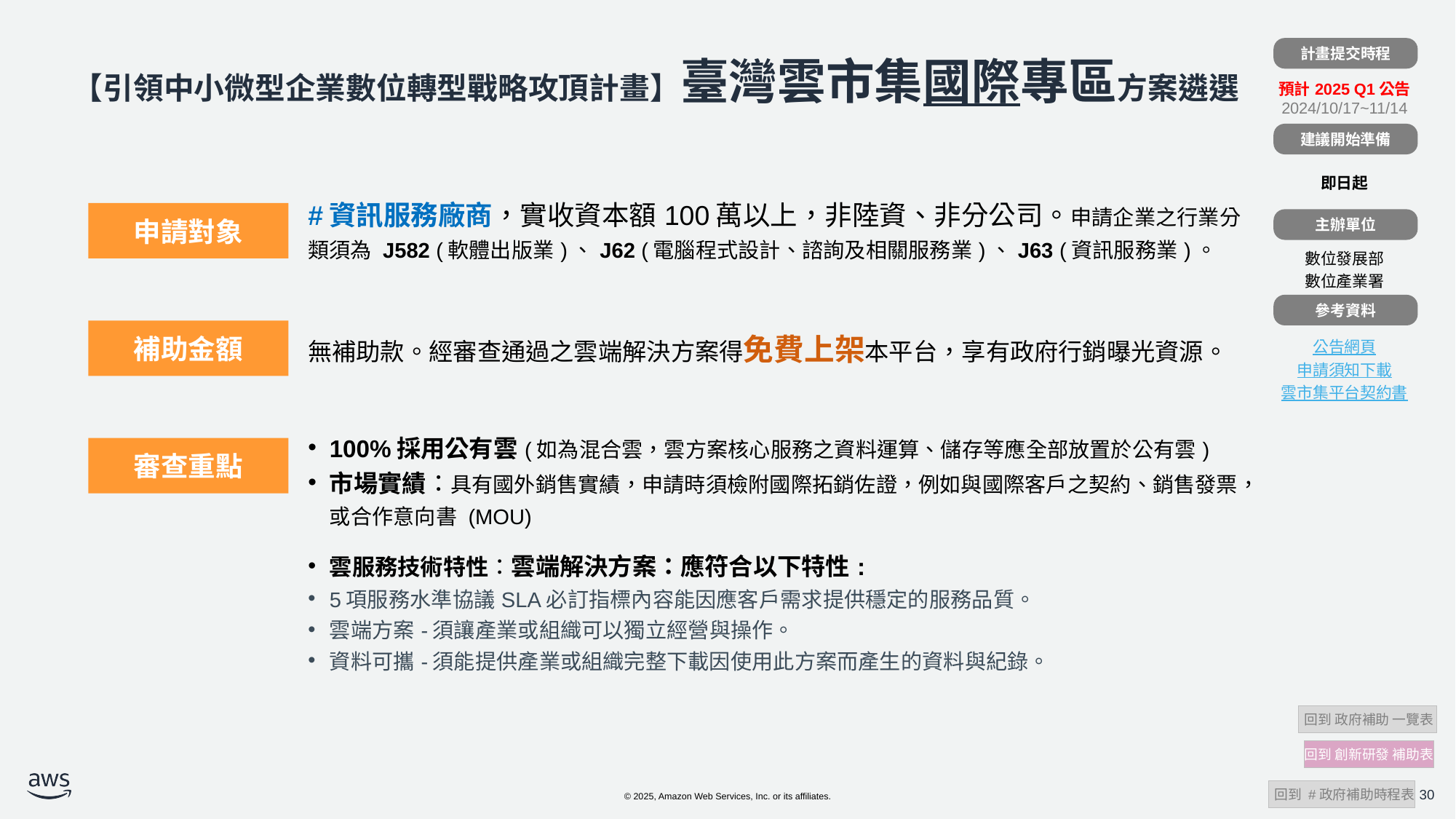

計畫提交時程
|  |
| --- |
| 預計2025 Q1公告 2024/10/17~11/14 |
|  |
| 即日起 |
|  |
| 數位發展部 數位產業署 |
|  |
| 公告網頁 申請須知下載 雲市集平台契約書 |
# 【引領中小微型企業數位轉型戰略攻頂計畫】臺灣雲市集國際專區方案遴選
建議開始準備
| 計畫補助對象 | #資訊服務廠商，實收資本額100萬以上，非陸資、非分公司。申請企業之行業分類須為 J582 (軟體出版業)、J62 (電腦程式設計、諮詢及相關服務業)、J63 (資訊服務業)。 |
| --- | --- |
| 計畫補助金額 | 無補助款。經審查通過之雲端解決方案得免費上架本平台，享有政府行銷曝光資源。 |
|  | 100%採用公有雲(如為混合雲，雲方案核心服務之資料運算、儲存等應全部放置於公有雲) 市場實績：具有國外銷售實績，申請時須檢附國際拓銷佐證，例如與國際客戶之契約、銷售發票，或合作意向書 (MOU) 雲服務技術特性：雲端解決方案：應符合以下特性: 5項服務水準協議SLA必訂指標內容能因應客戶需求提供穩定的服務品質。 雲端方案-須讓產業或組織可以獨立經營與操作。 資料可攜-須能提供產業或組織完整下載因使用此方案而產生的資料與紀錄。 |
申請對象
主辦單位
參考資料
補助金額
審查重點
 回到 政府補助 一覽表
回到 創新研發 補助表
 回到 #政府補助時程表
30